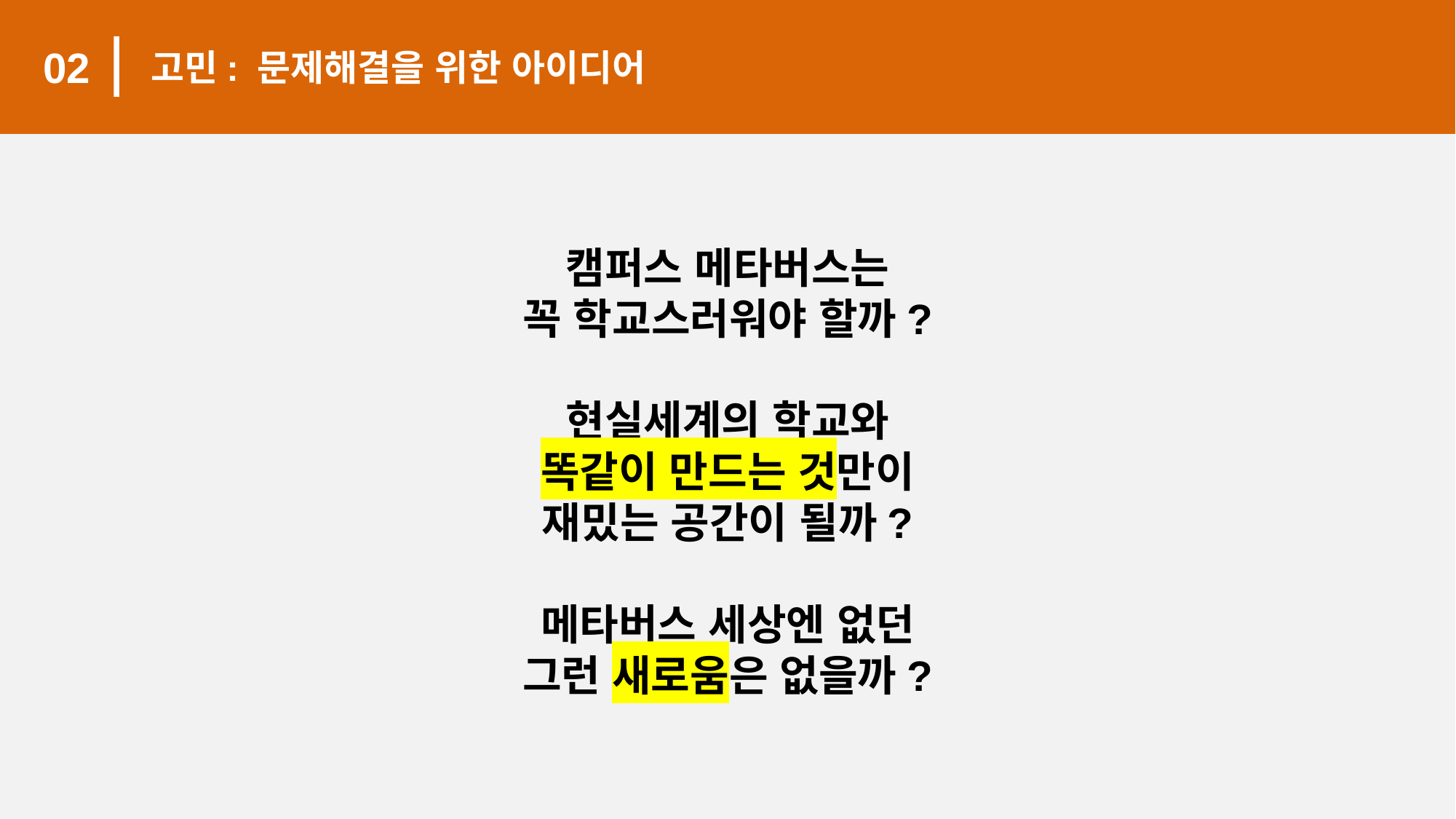

02

고민: 문제해결을 위한 아이디어
ae동국
캠퍼스 메타버스는
꼭 학교스러워야 할까?

현실세계의 학교와
똑같이 만드는 것만이
재밌는 공간이 될까?

메타버스 세상엔 없던
그런 새로움은 없을까?